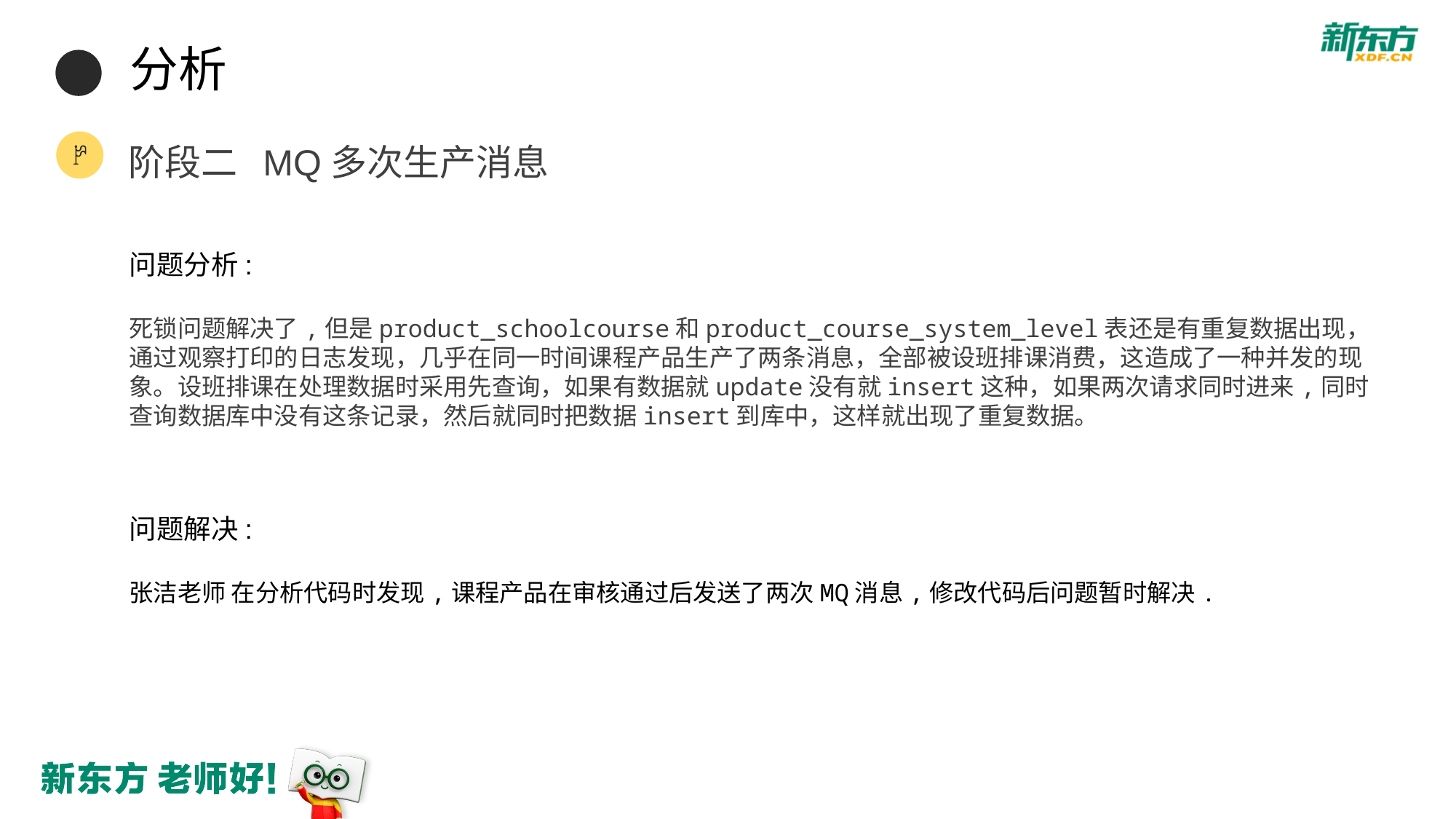

分析

阶段二  MQ多次生产消息

问题分析:

死锁问题解决了,但是product_schoolcourse和product_course_system_level表还是有重复数据出现，通过观察打印的日志发现，几乎在同一时间课程产品生产了两条消息，全部被设班排课消费，这造成了一种并发的现象。设班排课在处理数据时采用先查询，如果有数据就update没有就insert这种，如果两次请求同时进来,同时查询数据库中没有这条记录，然后就同时把数据insert到库中，这样就出现了重复数据。

问题解决:

张洁老师 在分析代码时发现,课程产品在审核通过后发送了两次MQ消息,修改代码后问题暂时解决.